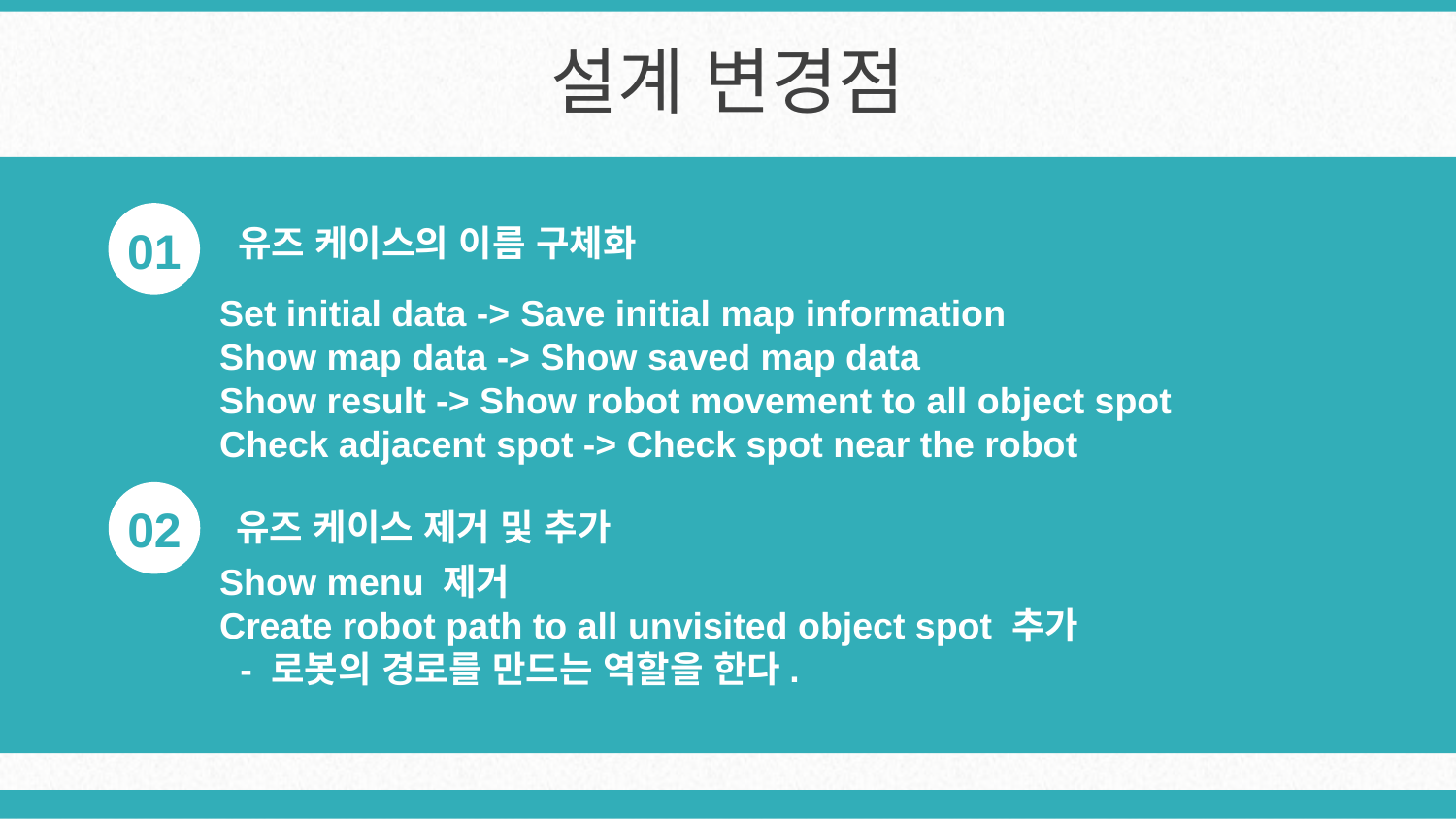

설계 변경점

01
유즈 케이스의 이름 구체화
Set initial data -> Save initial map information
Show map data -> Show saved map data
Show result -> Show robot movement to all object spot
Check adjacent spot -> Check spot near the robot

02
유즈 케이스 제거 및 추가
Show menu 제거
Create robot path to all unvisited object spot 추가
  - 로봇의 경로를 만드는 역할을 한다.